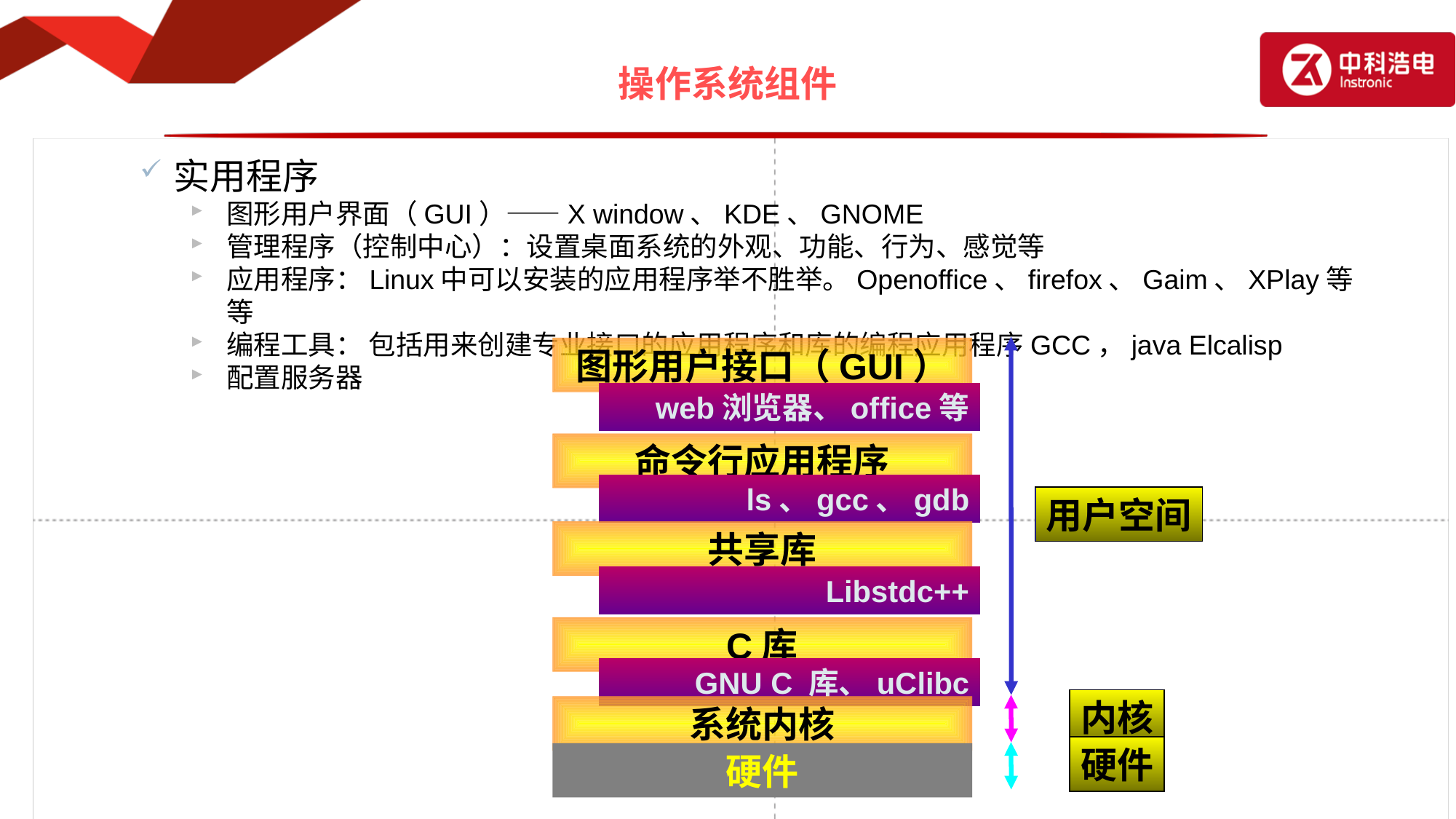

# 操作系统组件
实用程序
图形用户界面（GUI）——X window、KDE、GNOME
管理程序（控制中心）：设置桌面系统的外观、功能、行为、感觉等
应用程序：Linux中可以安装的应用程序举不胜举。Openoffice、firefox、Gaim、XPlay等等
编程工具： 包括用来创建专业接口的应用程序和库的编程应用程序GCC，java Elcalisp
配置服务器

图形用户接口（GUI）
web浏览器、office等
命令行应用程序
ls、gcc、gdb
用户空间
共享库
Libstdc++
C库
GNU C 库、uClibc
内核

系统内核
硬件

硬件